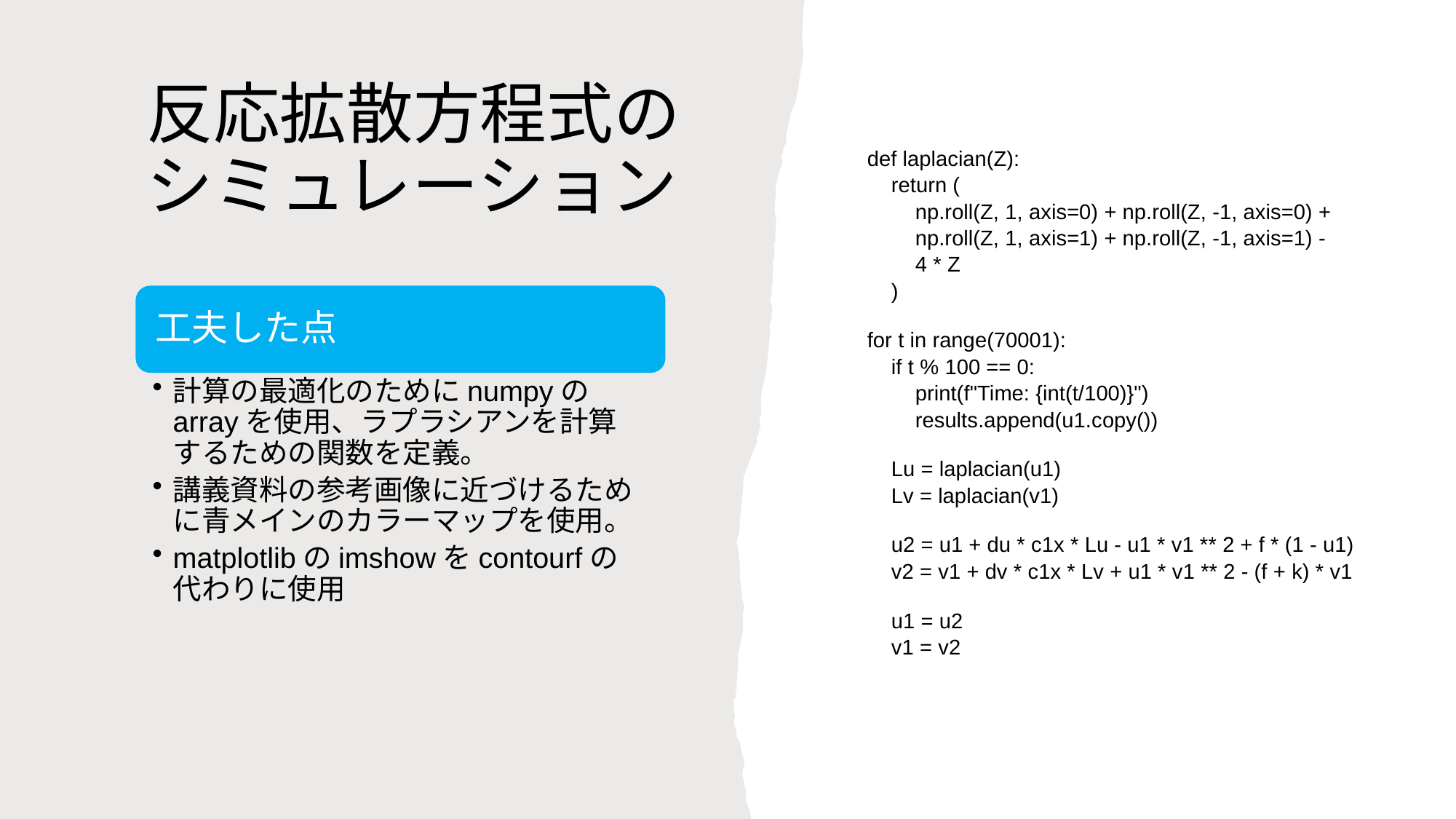

# 反応拡散方程式のシミュレーション
def laplacian(Z):
    return (
        np.roll(Z, 1, axis=0) + np.roll(Z, -1, axis=0) +
        np.roll(Z, 1, axis=1) + np.roll(Z, -1, axis=1) -
        4 * Z
    )
for t in range(70001):
    if t % 100 == 0:
        print(f"Time: {int(t/100)}")
        results.append(u1.copy())
    Lu = laplacian(u1)
    Lv = laplacian(v1)
    u2 = u1 + du * c1x * Lu - u1 * v1 ** 2 + f * (1 - u1)
    v2 = v1 + dv * c1x * Lv + u1 * v1 ** 2 - (f + k) * v1
    u1 = u2
    v1 = v2

工夫した点
計算の最適化のためにnumpyのarrayを使用、ラプラシアンを計算するための関数を定義。
講義資料の参考画像に近づけるために青メインのカラーマップを使用。
matplotlibのimshowをcontourfの代わりに使用